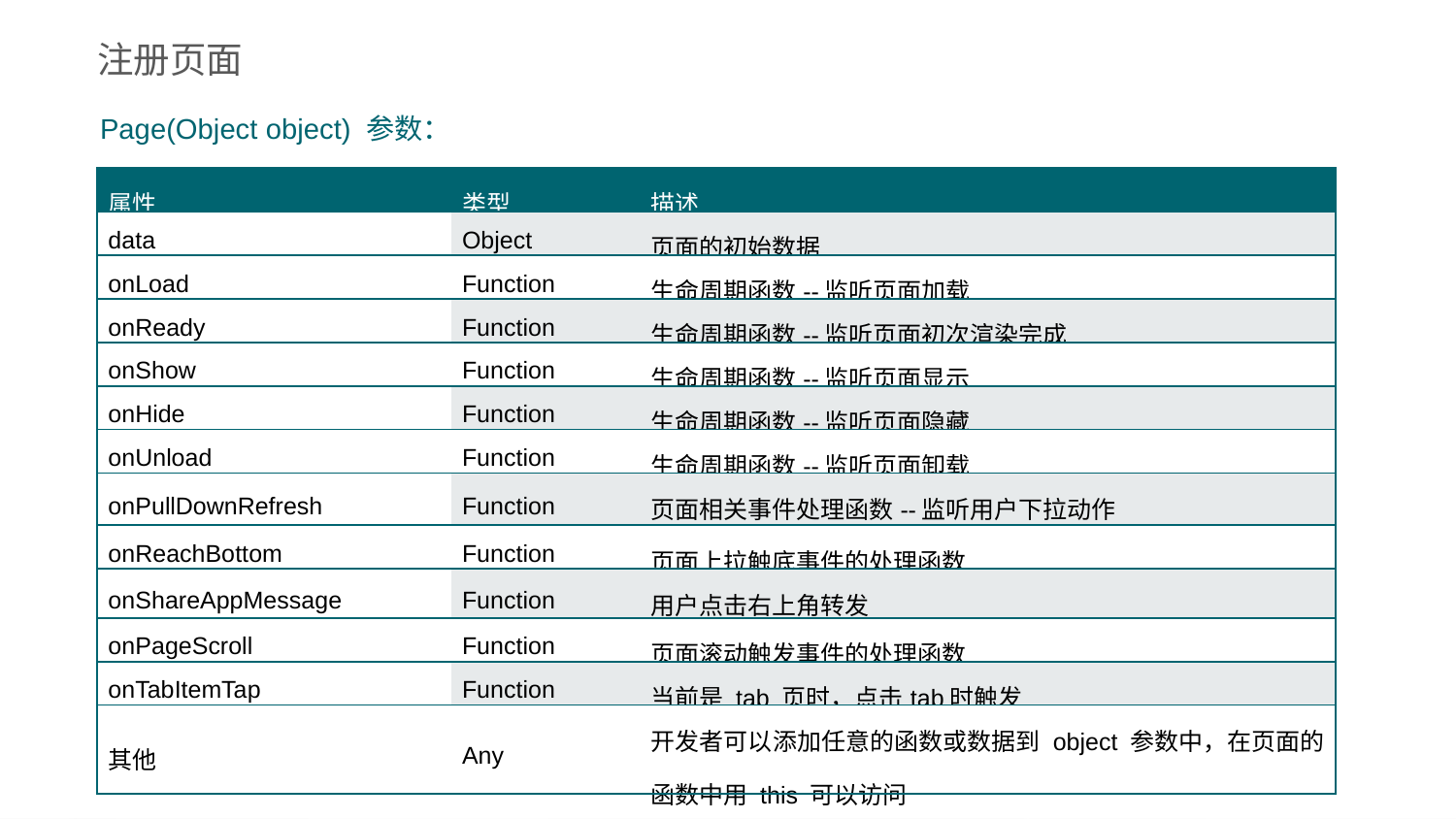

注册页面
Page(Object object) 参数：
| 属性 | 类型 | 描述 |
| --- | --- | --- |
| data | Object | 页面的初始数据 |
| onLoad | Function | 生命周期函数--监听页面加载 |
| onReady | Function | 生命周期函数--监听页面初次渲染完成 |
| onShow | Function | 生命周期函数--监听页面显示 |
| onHide | Function | 生命周期函数--监听页面隐藏 |
| onUnload | Function | 生命周期函数--监听页面卸载 |
| onPullDownRefresh | Function | 页面相关事件处理函数--监听用户下拉动作 |
| onReachBottom | Function | 页面上拉触底事件的处理函数 |
| onShareAppMessage | Function | 用户点击右上角转发 |
| onPageScroll | Function | 页面滚动触发事件的处理函数 |
| onTabItemTap | Function | 当前是 tab 页时，点击tab时触发 |
| 其他 | Any | 开发者可以添加任意的函数或数据到 object 参数中，在页面的函数中用 this 可以访问 |